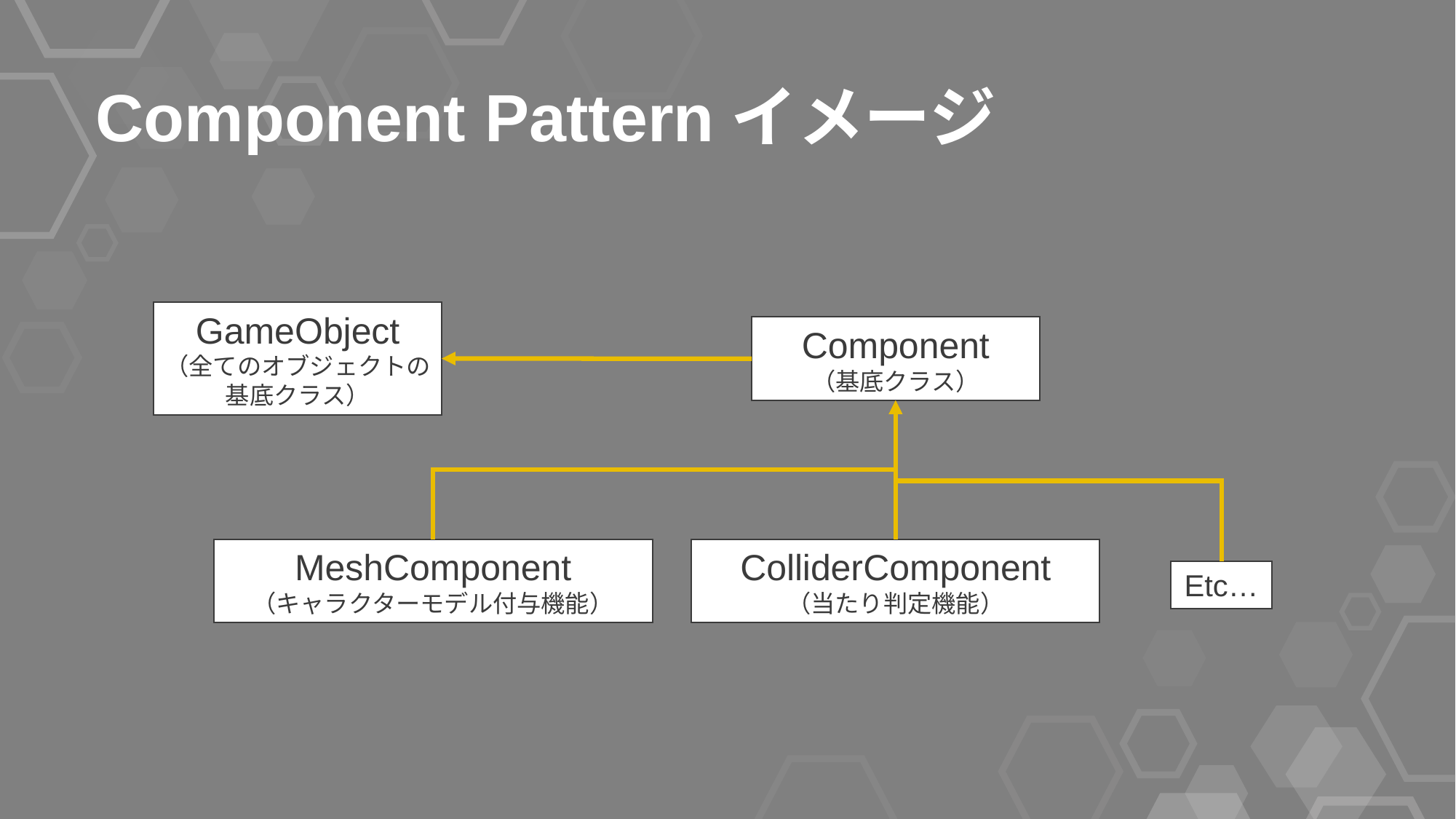

Component Patternイメージ
GameObject
（全てのオブジェクトの基底クラス）
Component
（基底クラス）
MeshComponent
（キャラクターモデル付与機能）
ColliderComponent
（当たり判定機能）
Etc…